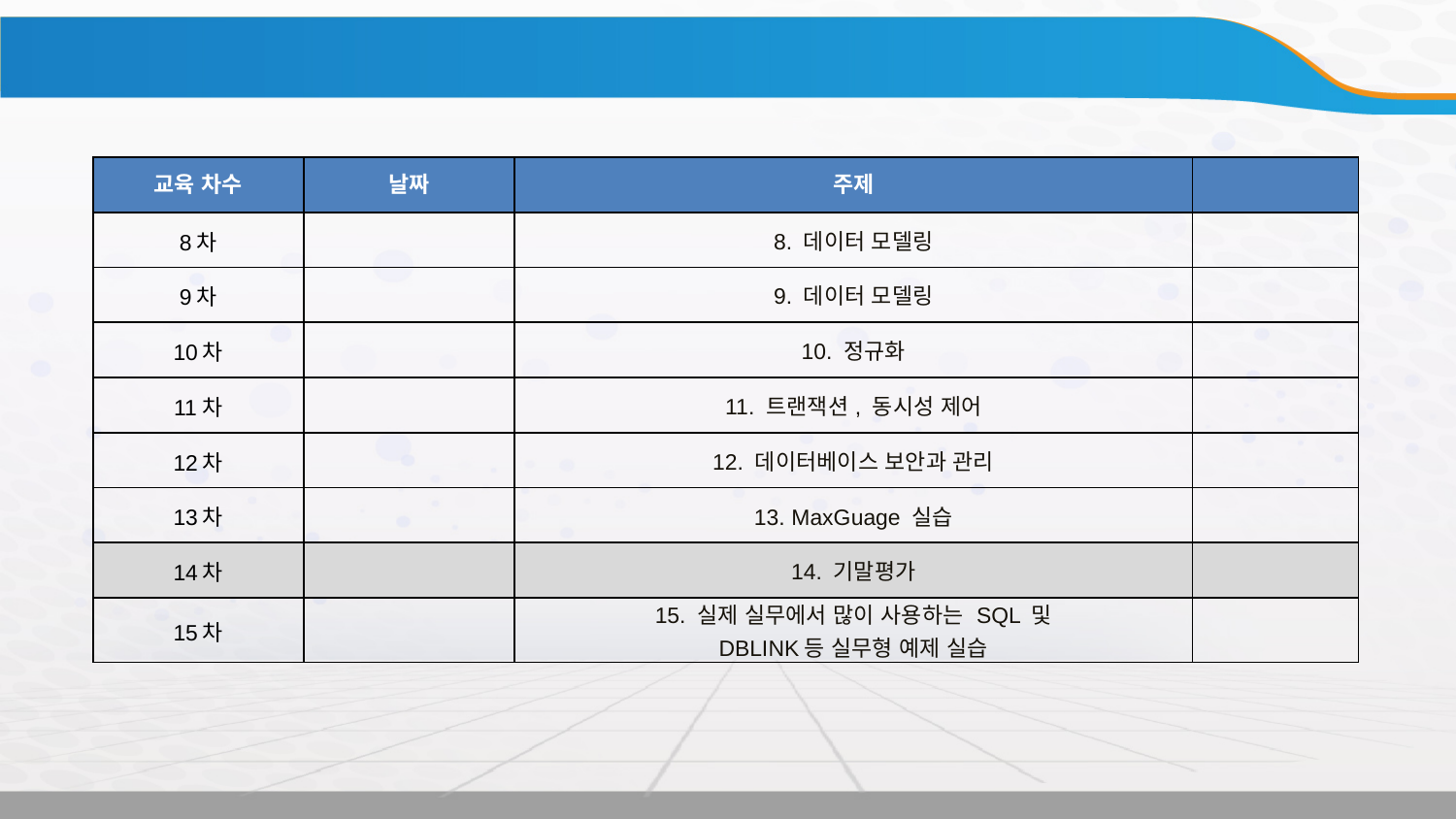

| 교육 차수 | 날짜 | 주제 |  |
| --- | --- | --- | --- |
| 8차 |  | 8. 데이터 모델링 |  |
| 9차 |  | 9. 데이터 모델링 |  |
| 10차 |  | 10. 정규화 |  |
| 11차 |  | 11. 트랜잭션, 동시성 제어 |  |
| 12차 |  | 12. 데이터베이스 보안과 관리 |  |
| 13차 |  | 13. MaxGuage 실습 |  |
| 14차 |  | 14. 기말평가 |  |
| 15차 |  | 15. 실제 실무에서 많이 사용하는 SQL 및 DBLINK등 실무형 예제 실습 |  |